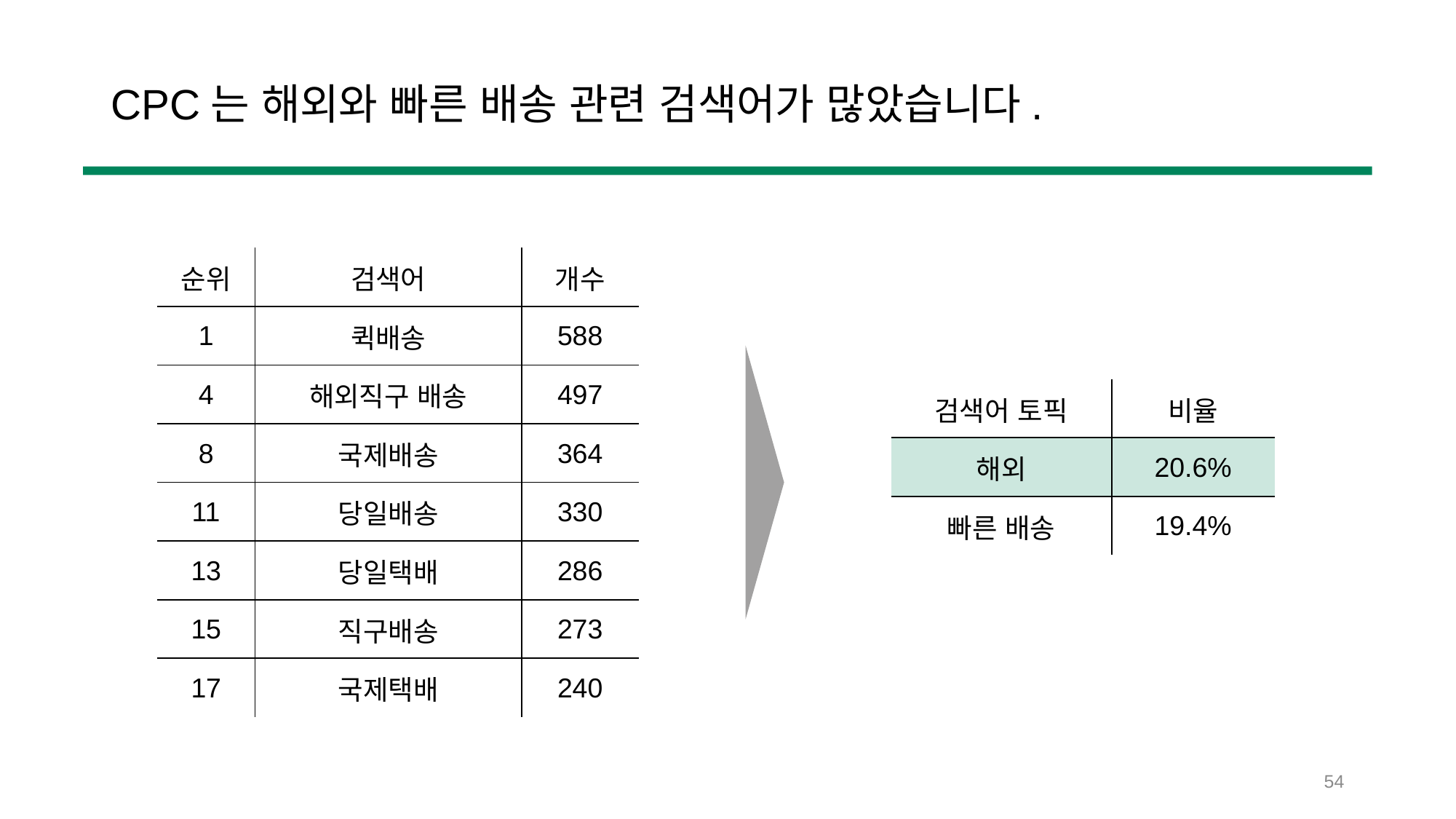

# CPC는 해외와 빠른 배송 관련 검색어가 많았습니다.

| 순위 | 검색어 | 개수 |
| --- | --- | --- |
| 1 | 퀵배송 | 588 |
| 4 | 해외직구 배송 | 497 |
| 8 | 국제배송 | 364 |
| 11 | 당일배송 | 330 |
| 13 | 당일택배 | 286 |
| 15 | 직구배송 | 273 |
| 17 | 국제택배 | 240 |
| 검색어 토픽 | 비율 |
| --- | --- |
| 해외 | 20.6% |
| 빠른 배송 | 19.4% |

54